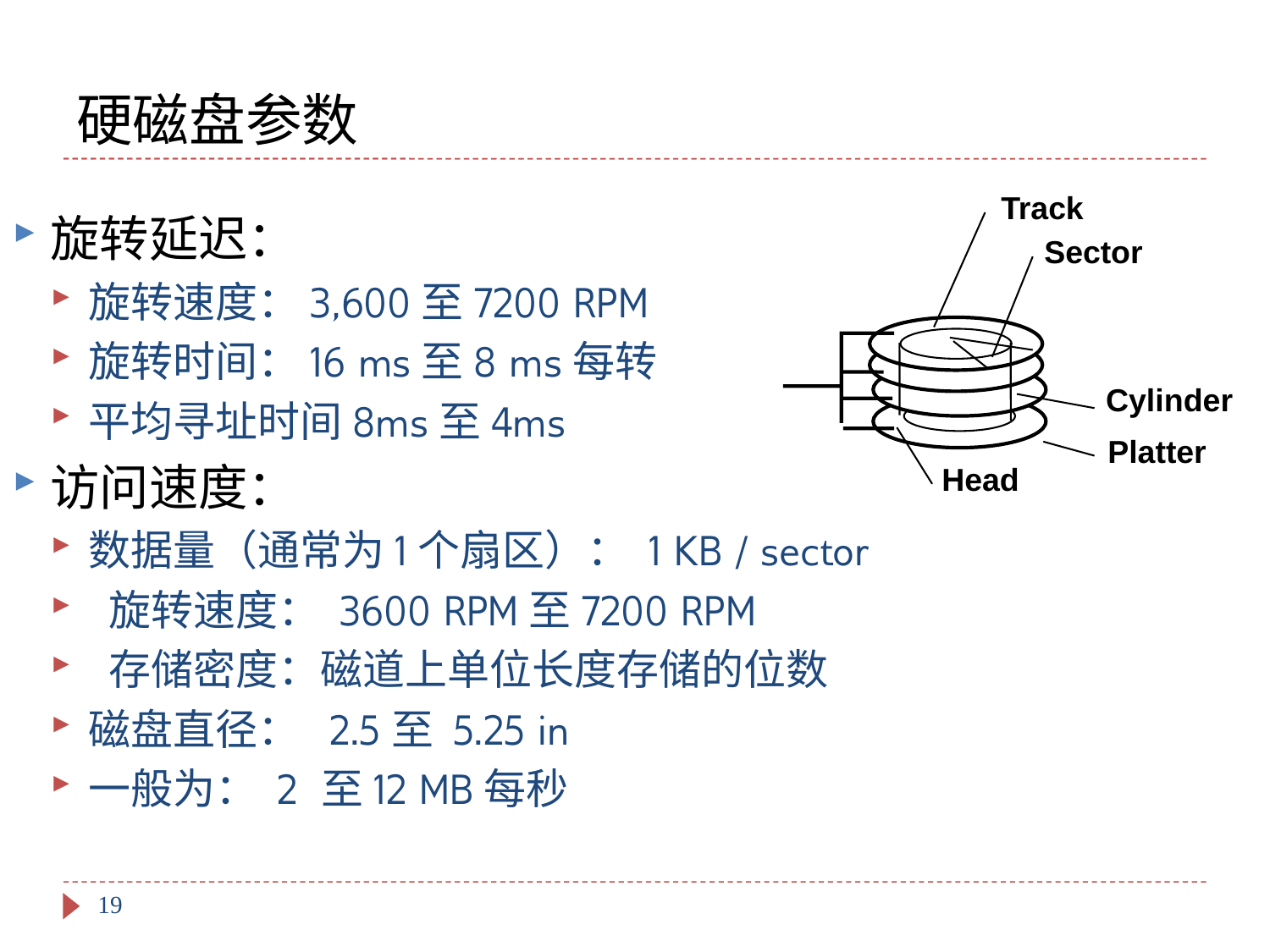

# 硬磁盘参数
Track

Sector

Cylinder

Platter

Head
旋转延迟：
旋转速度：3,600至7200 RPM
旋转时间：16 ms至8 ms每转
平均寻址时间8ms至4ms
访问速度：
数据量（通常为1个扇区）： 1 KB / sector
 旋转速度： 3600 RPM至7200 RPM
 存储密度：磁道上单位长度存储的位数
磁盘直径：  2.5至 5.25 in
一般为： 2 至12 MB每秒

19